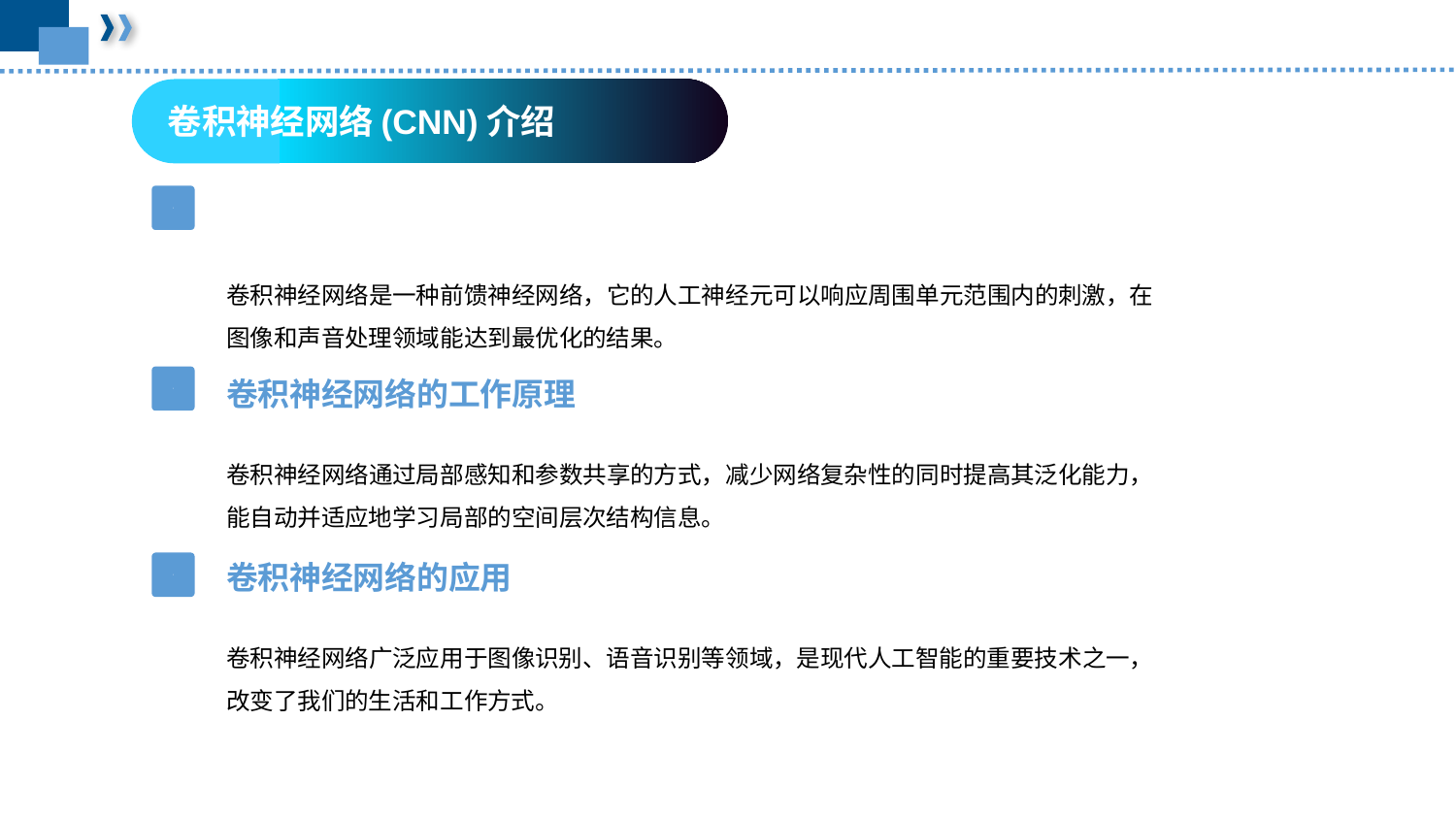

卷积神经网络(CNN)介绍
卷积神经网络的定义
卷积神经网络是一种前馈神经网络，它的人工神经元可以响应周围单元范围内的刺激，在图像和声音处理领域能达到最优化的结果。
1
1
卷积神经网络的工作原理
卷积神经网络通过局部感知和参数共享的方式，减少网络复杂性的同时提高其泛化能力，能自动并适应地学习局部的空间层次结构信息。
卷积神经网络的应用
卷积神经网络广泛应用于图像识别、语音识别等领域，是现代人工智能的重要技术之一，改变了我们的生活和工作方式。
1